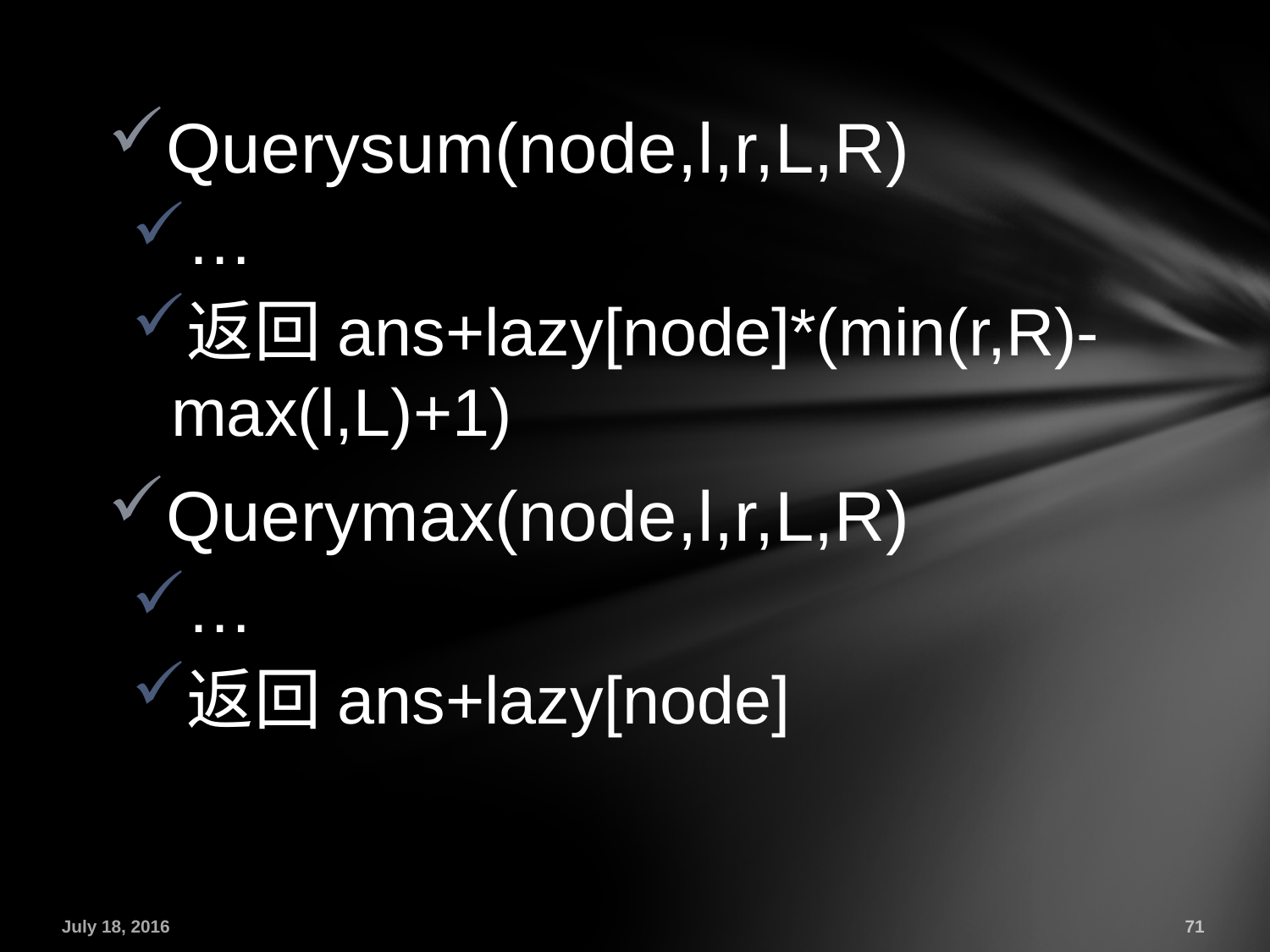

Querysum(node,l,r,L,R)
…
返回ans+lazy[node]*(min(r,R)-max(l,L)+1)
Querymax(node,l,r,L,R)
…
返回ans+lazy[node]

July 18, 2016

71